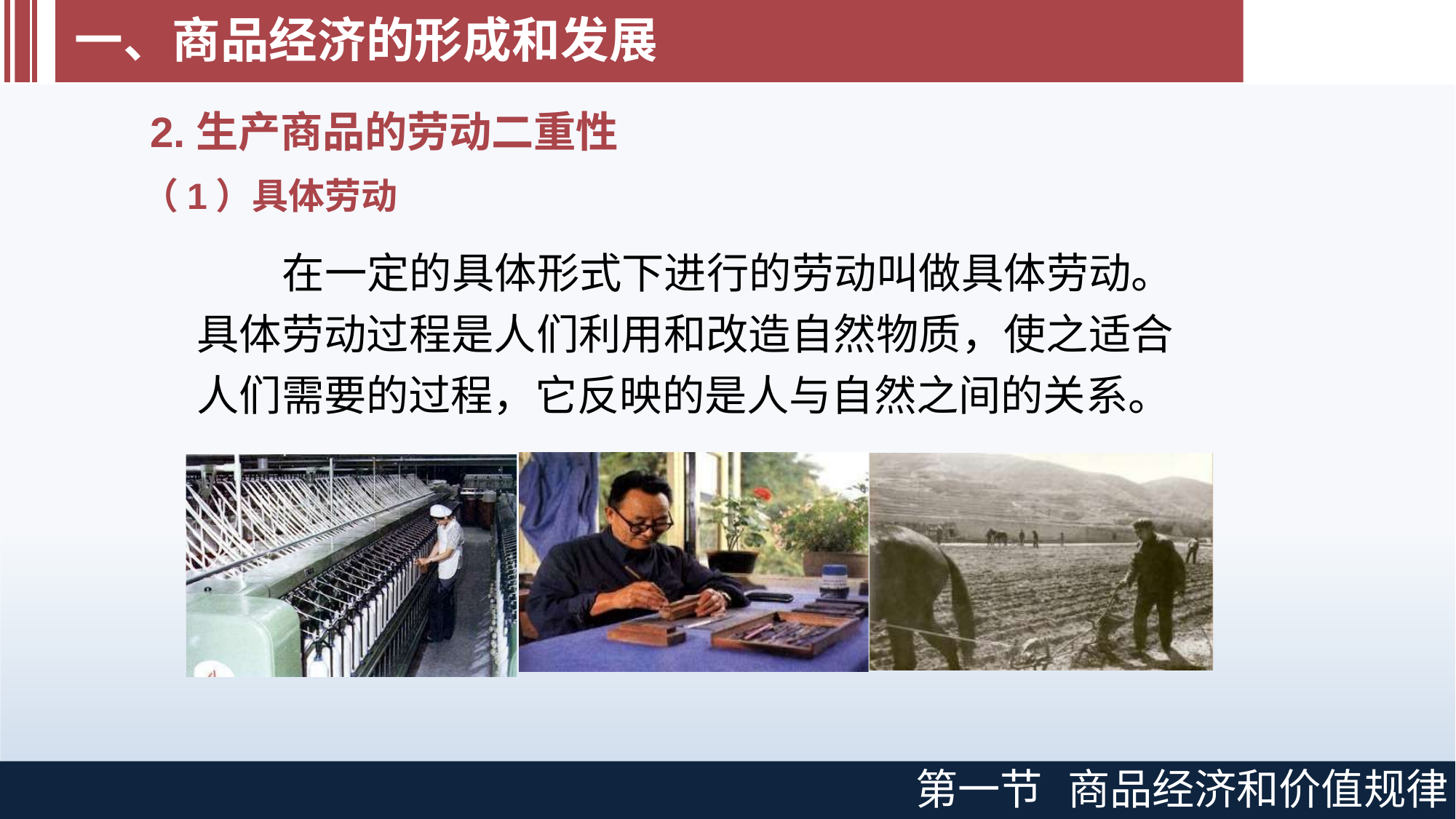

# 一、商品经济的形成和发展
2.生产商品的劳动二重性
（1）具体劳动
在一定的具体形式下进行的劳动叫做具体劳动。 具体劳动过程是人们利用和改造自然物质，使之适合 人们需要的过程，它反映的是人与自然之间的关系。

第一节
商品经济和价值规律